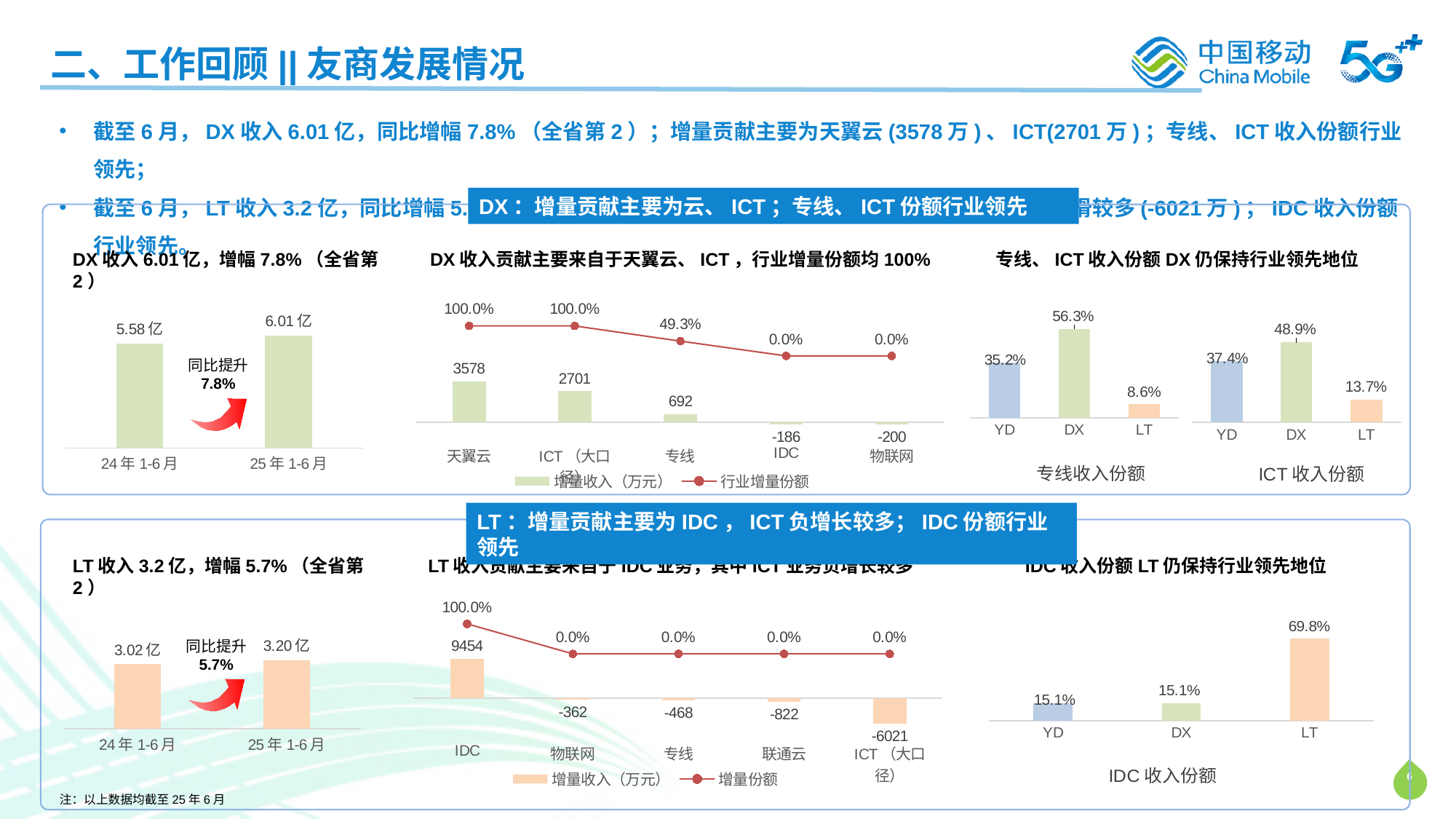

二、工作回顾||友商发展情况
截至6月，DX收入6.01亿，同比增幅7.8%（全省第2）；增量贡献主要为天翼云(3578万)、ICT(2701万)；专线、ICT收入份额行业领先；
截至6月，LT收入3.2亿，同比增幅5.7%（全省第2）；增量贡献主要为IDC(9454万)，其中ICT下滑较多(-6021万)；IDC收入份额行业领先。
DX：增量贡献主要为云、ICT；专线、ICT份额行业领先

DX收入6.01亿，增幅7.8%（全省第2）
DX收入贡献主要来自于天翼云、ICT，行业增量份额均100%
专线、ICT收入份额DX仍保持行业领先地位

### Chart

| Category | 增量收入（万元） | 行业增量份额 |
|---|---|---|
| 天翼云 | 3578.0 | 1.0 |
| ICT（大口径） | 2701.0 | 1.0 |
| 专线 | 692.0 | 0.492939975454902 |
| IDC | -186.0 | 0.0 |
| 物联网 | -199.999999999999 | 0.0 |

### Chart

| Category | 系列 1 |
|---|---|
| 24年1-6月 | 5.5771 |
| 25年1-6月 | 6.0096 |
同比提升
7.8%

### Chart:

| Category | 专线收入份额 |
|---|---|
| YD | 0.35173131762008 |
| DX | 0.562566588271804 |
| LT | 0.0857020941081164 |

### Chart: ICT收入份额

| Category | ICT收入份额 |
|---|---|
| YD | 0.374050174944522 |
| DX | 0.489082010941241 |
| LT | 0.136867814114238 |
LT：增量贡献主要为IDC，ICT负增长较多；IDC份额行业领先

LT收入3.2亿，增幅5.7%（全省第2）
LT收入贡献主要来自于IDC业务，其中ICT业务负增长较多
IDC收入份额LT仍保持行业领先地位

### Chart

| Category | 系列 1 |
|---|---|
| 24年1-6月 | 3.0236 |
| 25年1-6月 | 3.1971 |
同比提升
5.7%

### Chart

| Category | 增量收入（万元） | 增量份额 |
|---|---|---|
| IDC | 9454.0 | 1.0 |
| 物联网 | -362.0 | 0.0 |
| 专线 | -467.999999999999 | 0.0 |
| 联通云 | -821.999999999999 | 0.0 |
| ICT（大口径） | -6020.99999999999 | 0.0 |

### Chart:

| Category | IDC收入份额 |
|---|---|
| YD | 0.15083800601961 |
| DX | 0.15125962491306 |
| LT | 0.69790236906733 |
注：以上数据均截至25年6月